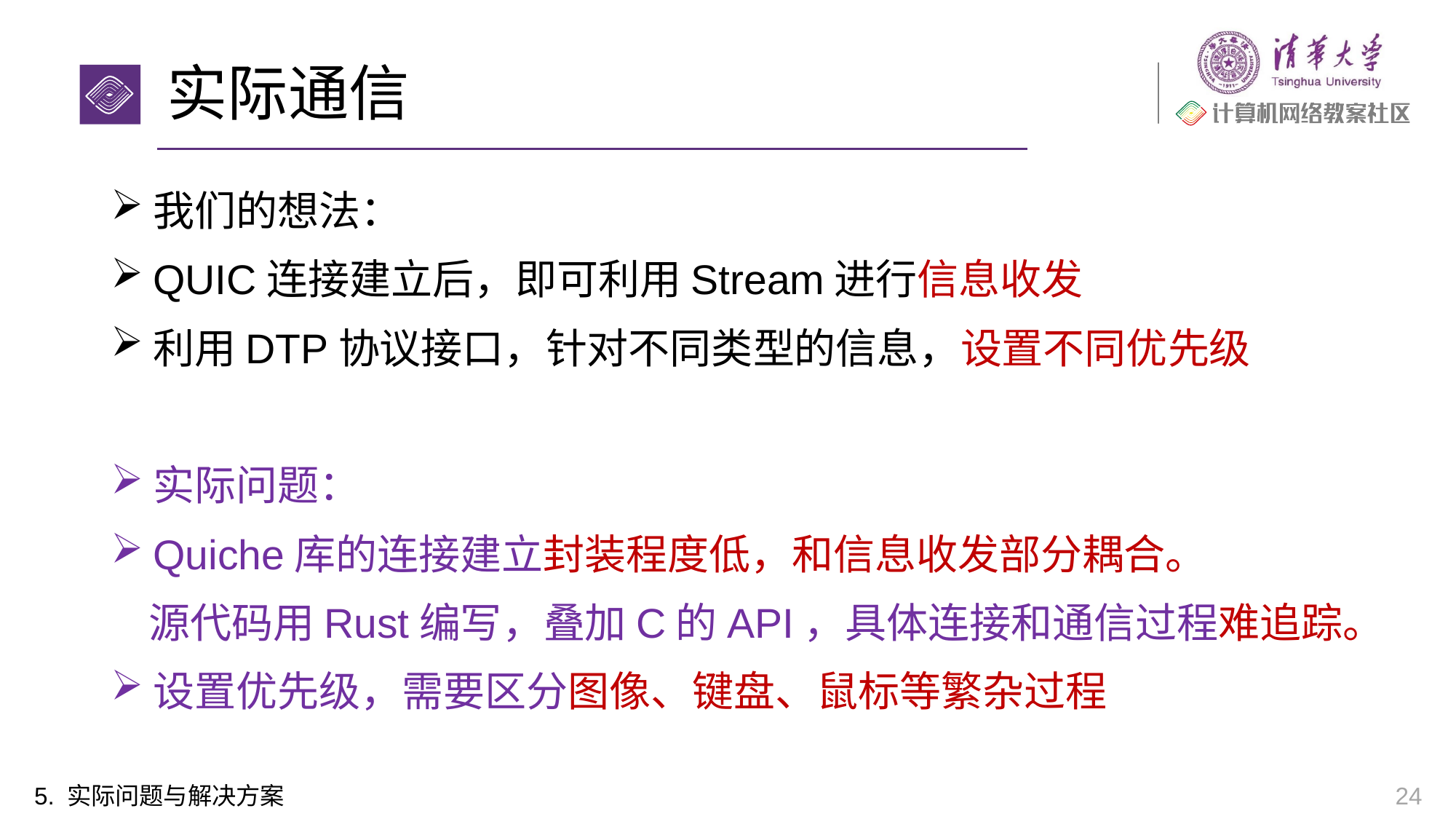

# 实际通信
我们的想法：
QUIC连接建立后，即可利用Stream进行信息收发
利用DTP协议接口，针对不同类型的信息，设置不同优先级

实际问题：
Quiche库的连接建立封装程度低，和信息收发部分耦合。
   源代码用Rust编写，叠加C的API，具体连接和通信过程难追踪。
设置优先级，需要区分图像、键盘、鼠标等繁杂过程

5. 实际问题与解决方案
24